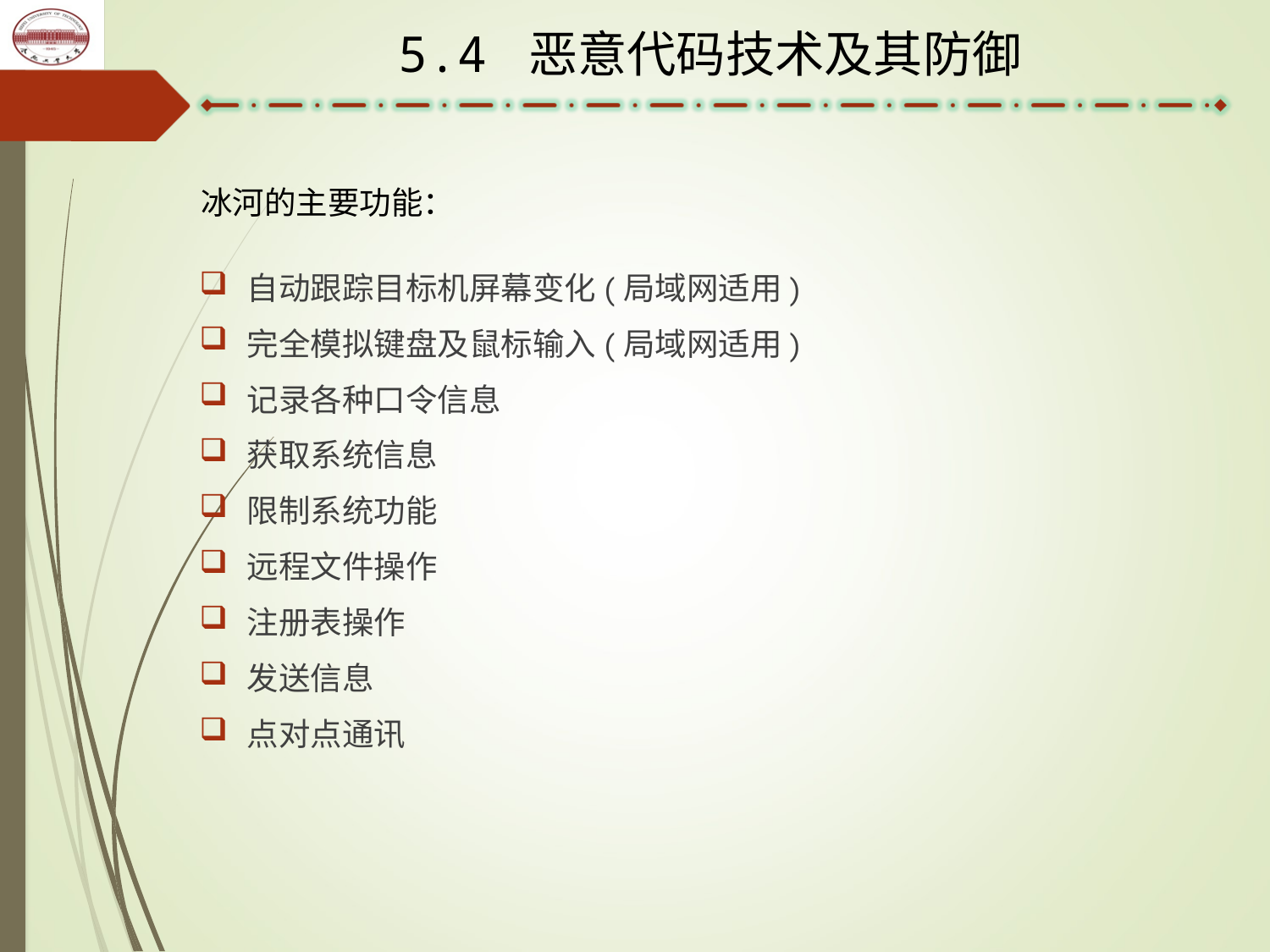

5.4 恶意代码技术及其防御
冰河的主要功能：
自动跟踪目标机屏幕变化(局域网适用)
完全模拟键盘及鼠标输入(局域网适用)
记录各种口令信息
获取系统信息
限制系统功能
远程文件操作
注册表操作
发送信息
点对点通讯